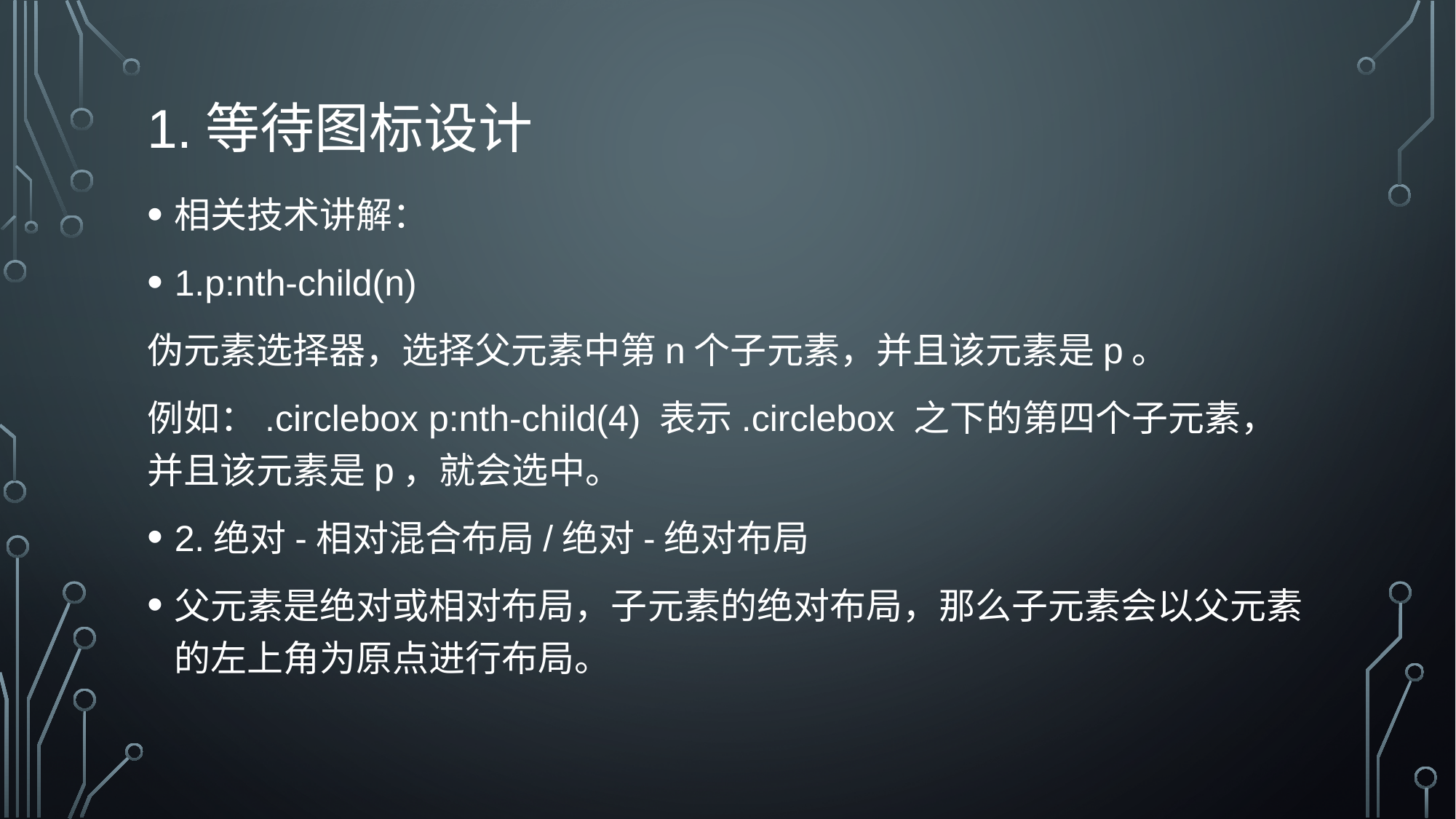

# 1.等待图标设计
相关技术讲解：
1.p:nth-child(n)
伪元素选择器，选择父元素中第n个子元素，并且该元素是p。
例如：.circlebox p:nth-child(4) 表示.circlebox 之下的第四个子元素，并且该元素是p，就会选中。
2.绝对-相对混合布局/绝对-绝对布局
父元素是绝对或相对布局，子元素的绝对布局，那么子元素会以父元素的左上角为原点进行布局。